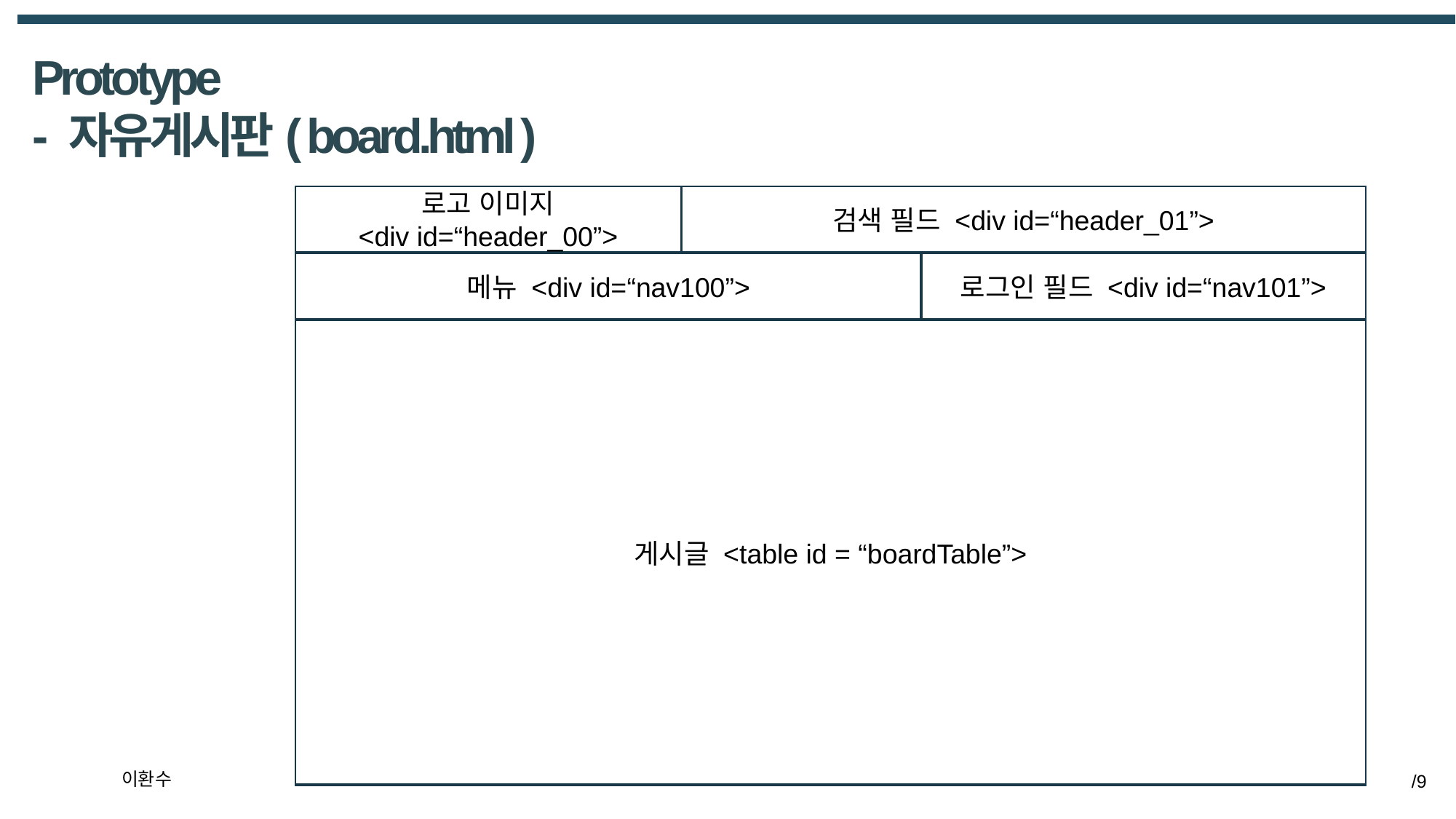

Prototype
- 자유게시판( board.html )
로고 이미지
<div id=“header_00”>

검색 필드 <div id=“header_01”>
메뉴 <div id=“nav100”>
로그인 필드 <div id=“nav101”>
게시글 <table id = “boardTable”>
이환수